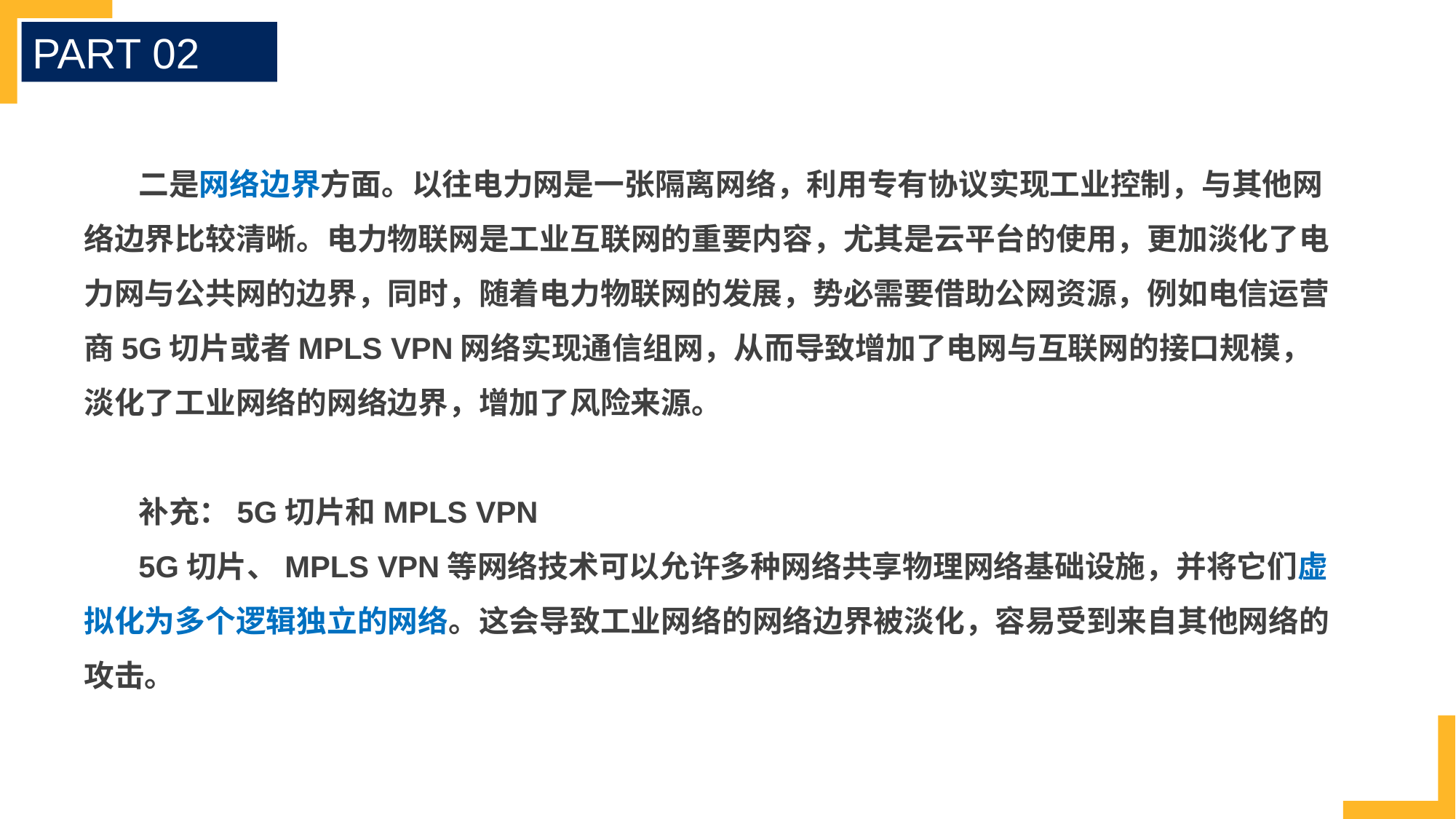

PART 02
二是网络边界方面。以往电力网是一张隔离网络，利用专有协议实现工业控制，与其他网络边界比较清晰。电力物联网是工业互联网的重要内容，尤其是云平台的使用，更加淡化了电力网与公共网的边界，同时，随着电力物联网的发展，势必需要借助公网资源，例如电信运营商5G切片或者MPLS VPN网络实现通信组网，从而导致增加了电网与互联网的接口规模，淡化了工业网络的网络边界，增加了风险来源。

补充：5G切片和MPLS VPN
5G切片、MPLS VPN等网络技术可以允许多种网络共享物理网络基础设施，并将它们虚拟化为多个逻辑独立的网络。这会导致工业网络的网络边界被淡化，容易受到来自其他网络的攻击。